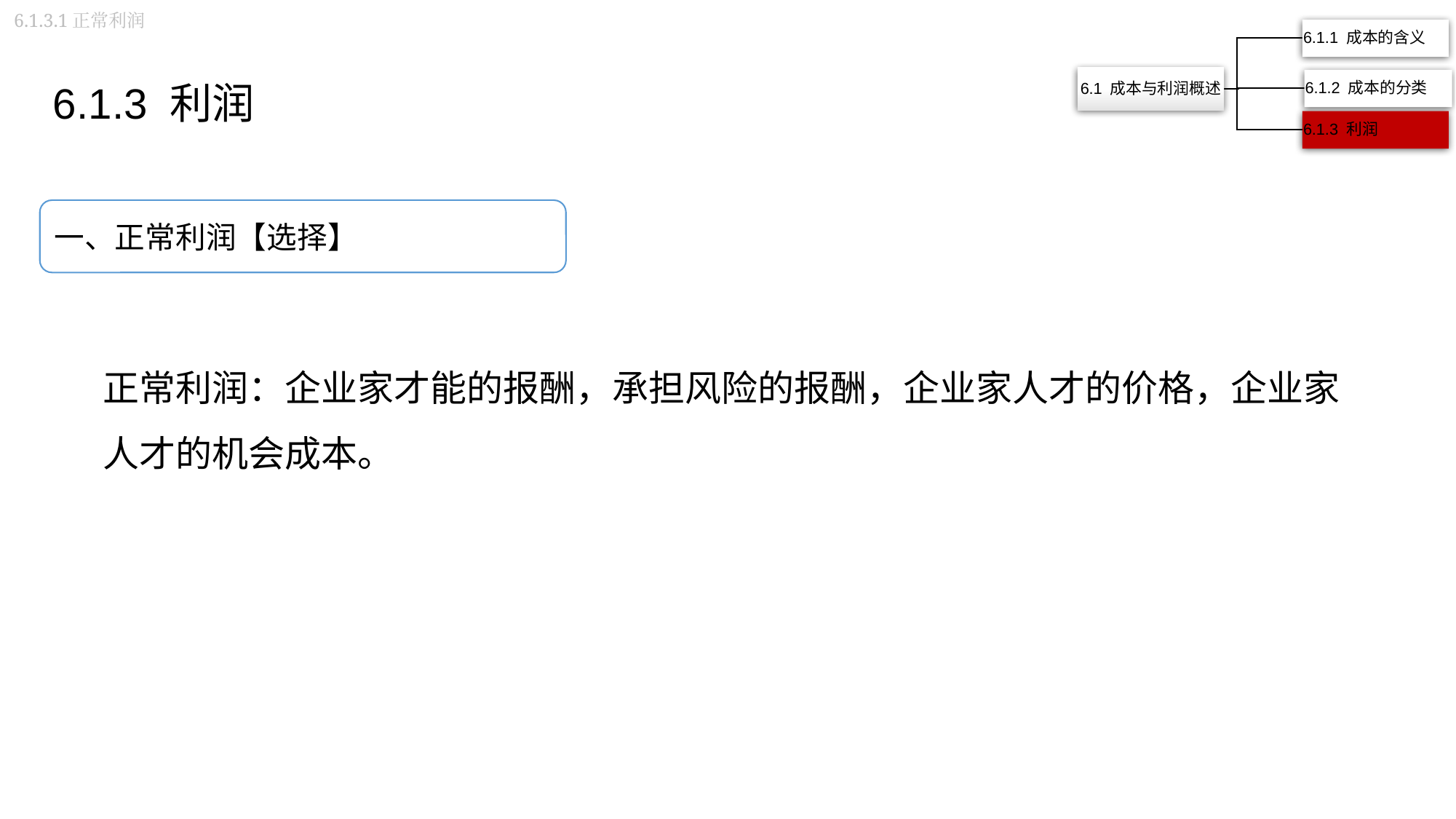

6.1 成本与利润概述
6.1.1 成本的含义
6.1.2 成本的分类
6.1.3 利润
6.1.3.1正常利润
6.1.3 利润
一、正常利润【选择】
正常利润：企业家才能的报酬，承担风险的报酬，企业家人才的价格，企业家人才的机会成本。